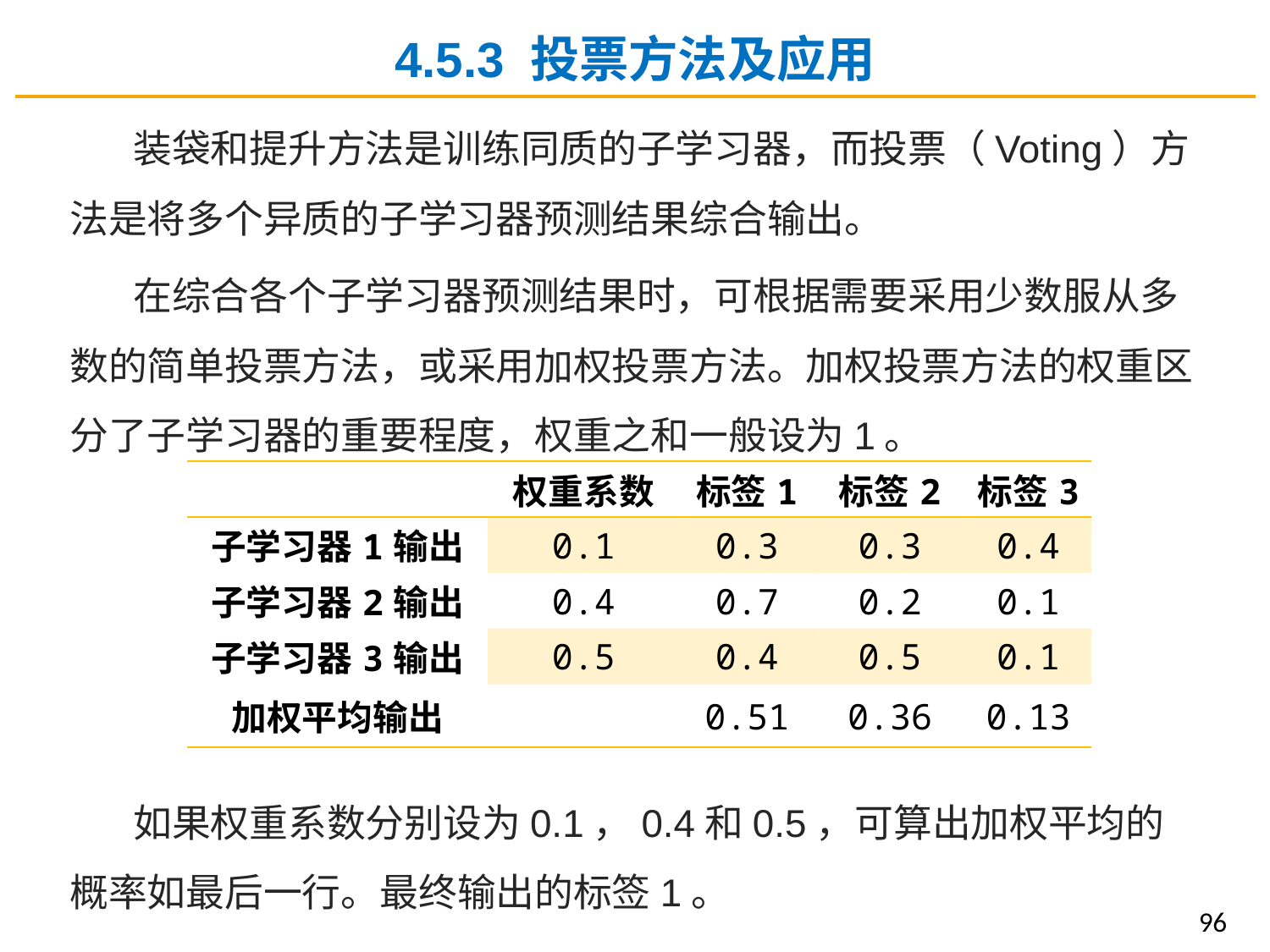

4.5.3 投票方法及应用
装袋和提升方法是训练同质的子学习器，而投票（Voting）方法是将多个异质的子学习器预测结果综合输出。
在综合各个子学习器预测结果时，可根据需要采用少数服从多数的简单投票方法，或采用加权投票方法。加权投票方法的权重区分了子学习器的重要程度，权重之和一般设为1。

如果权重系数分别设为0.1，0.4和0.5，可算出加权平均的概率如最后一行。最终输出的标签1。

|  | 权重系数 | 标签1 | 标签2 | 标签3 |
| --- | --- | --- | --- | --- |
| 子学习器1输出 | 0.1 | 0.3 | 0.3 | 0.4 |
| 子学习器2输出 | 0.4 | 0.7 | 0.2 | 0.1 |
| 子学习器3输出 | 0.5 | 0.4 | 0.5 | 0.1 |
| 加权平均输出 |  | 0.51 | 0.36 | 0.13 |
96